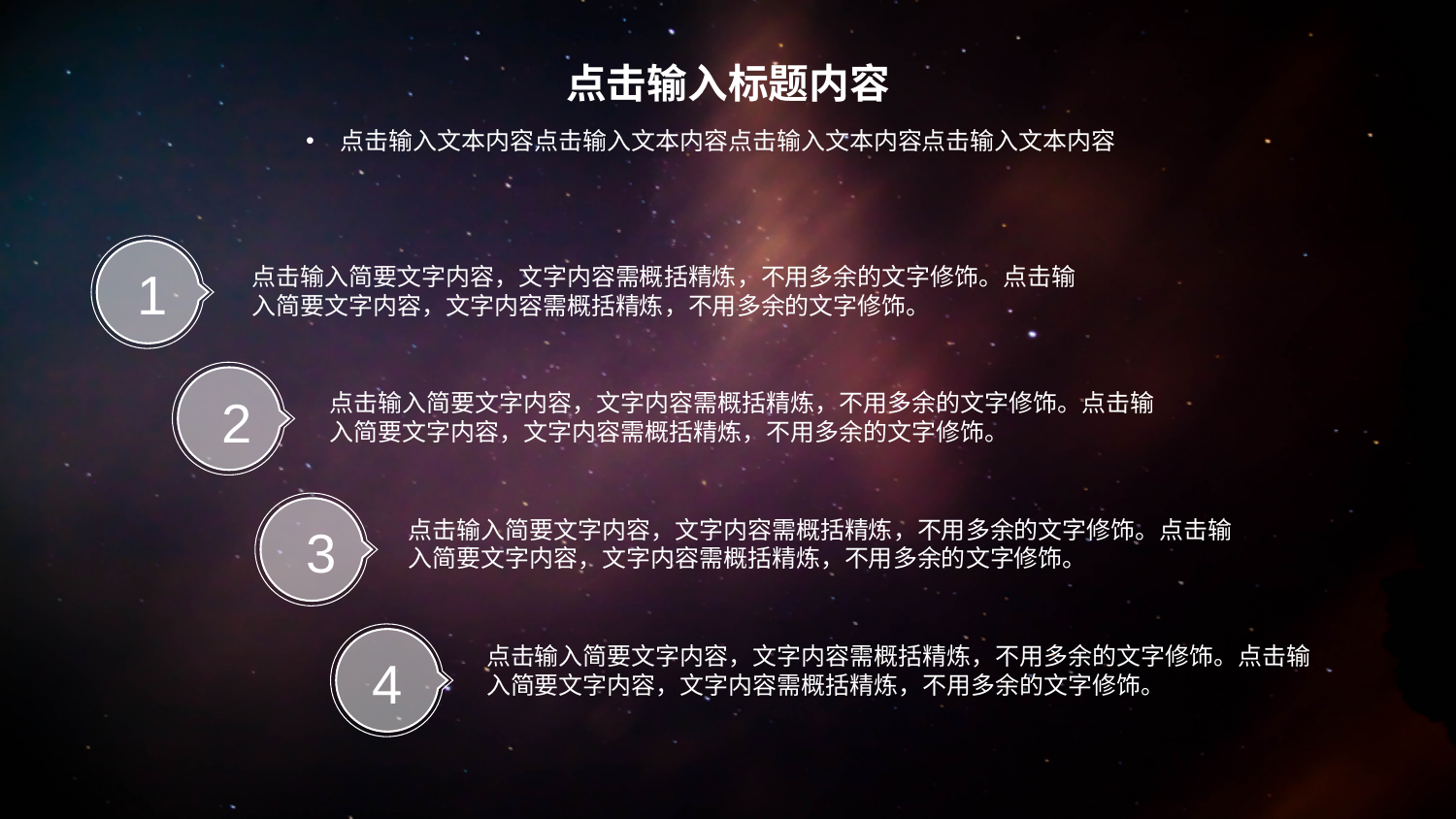

点击输入标题内容
点击输入文本内容点击输入文本内容点击输入文本内容点击输入文本内容

1
点击输入简要文字内容，文字内容需概括精炼，不用多余的文字修饰。点击输入简要文字内容，文字内容需概括精炼，不用多余的文字修饰。

2
点击输入简要文字内容，文字内容需概括精炼，不用多余的文字修饰。点击输入简要文字内容，文字内容需概括精炼，不用多余的文字修饰。

3
点击输入简要文字内容，文字内容需概括精炼，不用多余的文字修饰。点击输入简要文字内容，文字内容需概括精炼，不用多余的文字修饰。

4
点击输入简要文字内容，文字内容需概括精炼，不用多余的文字修饰。点击输入简要文字内容，文字内容需概括精炼，不用多余的文字修饰。